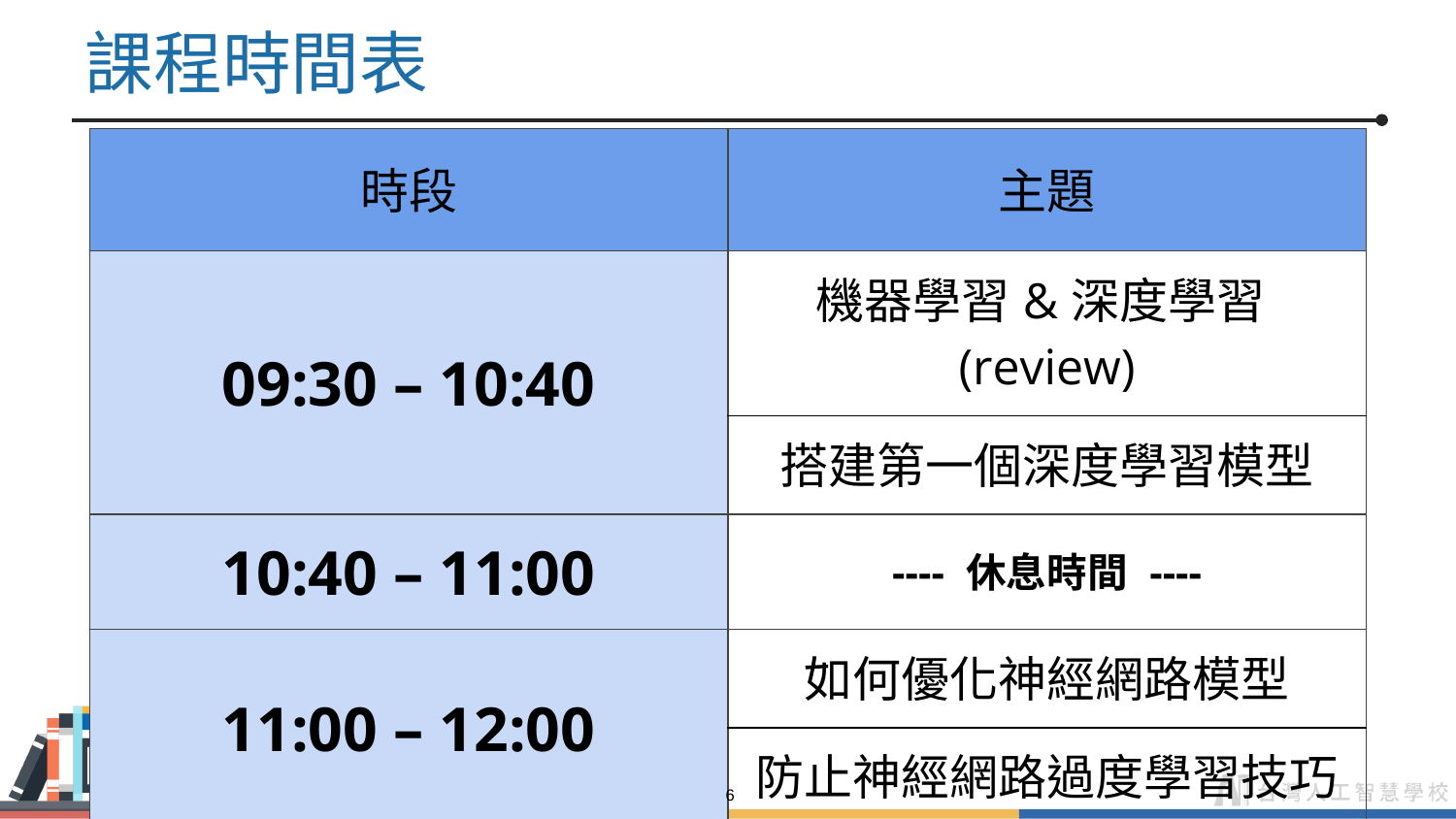

# 課程時間表
| 時段 | 主題 |
| --- | --- |
| 09:30 – 10:40 | 機器學習&深度學習(review) |
|  | 搭建第一個深度學習模型 |
| 10:40 – 11:00 | ---- 休息時間 ---- |
| 11:00 – 12:00 | 如何優化神經網路模型 |
|  | 防止神經網路過度學習技巧 |

6